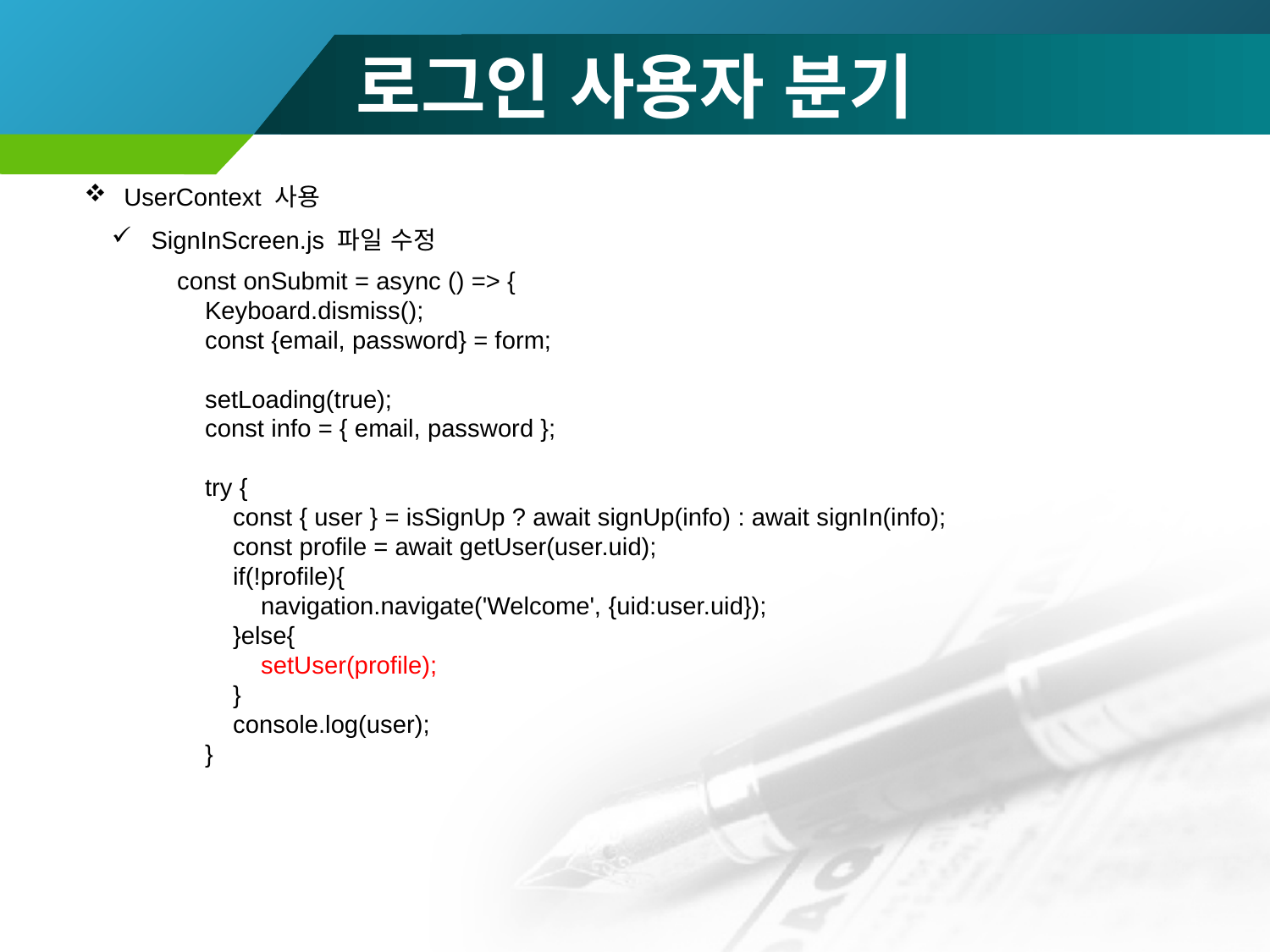

# 로그인 사용자 분기
UserContext 사용
SignInScreen.js 파일 수정
    const onSubmit = async () => {
        Keyboard.dismiss();
        const {email, password} = form;

        setLoading(true);
        const info = { email, password };

        try {
            const { user } = isSignUp ? await signUp(info) : await signIn(info);
            const profile = await getUser(user.uid);
            if(!profile){
                navigation.navigate('Welcome', {uid:user.uid});
            }else{
                setUser(profile);
            }
            console.log(user);
        }